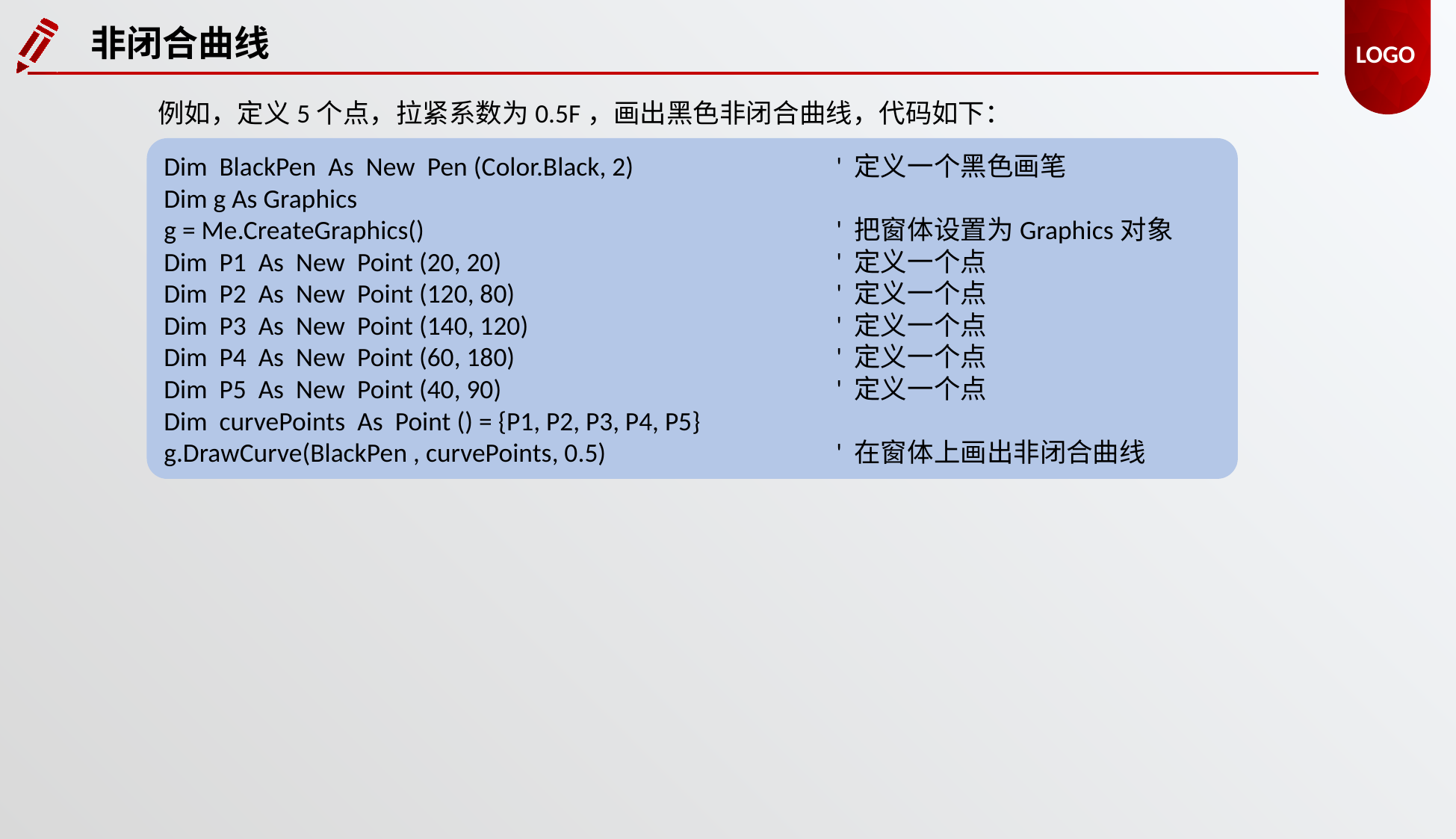

非闭合曲线
例如，定义5个点，拉紧系数为0.5F，画出黑色非闭合曲线，代码如下：
Dim  BlackPen  As  New  Pen (Color.Black, 2)		' 定义一个黑色画笔
Dim g As Graphics
g = Me.CreateGraphics()				' 把窗体设置为Graphics对象
Dim  P1  As  New  Point (20, 20)			' 定义一个点
Dim  P2  As  New  Point (120, 80)			' 定义一个点
Dim  P3  As  New  Point (140, 120)			' 定义一个点
Dim  P4  As  New  Point (60, 180)			' 定义一个点
Dim  P5  As  New  Point (40, 90)			' 定义一个点
Dim  curvePoints  As  Point () = {P1, P2, P3, P4, P5}
g.DrawCurve(BlackPen , curvePoints, 0.5)			' 在窗体上画出非闭合曲线